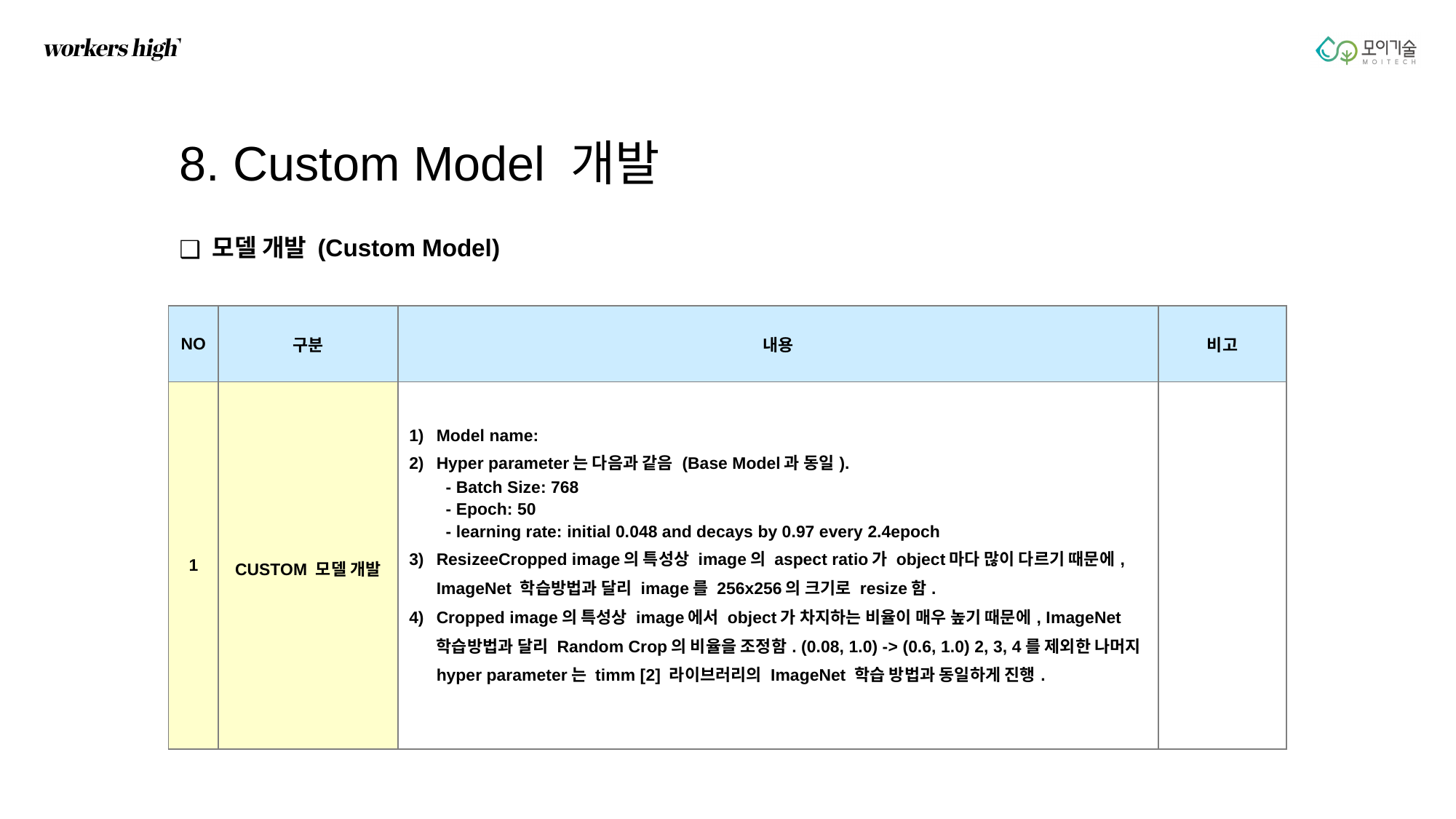

8. Custom Model 개발
 모델 개발 (Custom Model)
| NO | 구분 | 내용 | 비고 |
| --- | --- | --- | --- |
| 1 | CUSTOM 모델 개발 | Model name: Hyper parameter는 다음과 같음 (Base Model과 동일). - Batch Size: 768 - Epoch: 50 - learning rate: initial 0.048 and decays by 0.97 every 2.4epoch ResizeeCropped image의 특성상 image의 aspect ratio가 object마다 많이 다르기 때문에, ImageNet 학습방법과 달리 image를 256x256의 크기로 resize함. Cropped image의 특성상 image에서 object가 차지하는 비율이 매우 높기 때문에, ImageNet 학습방법과 달리 Random Crop의 비율을 조정함. (0.08, 1.0) -> (0.6, 1.0) 2, 3, 4를 제외한 나머지 hyper parameter는 timm [2] 라이브러리의 ImageNet 학습 방법과 동일하게 진행. |  |